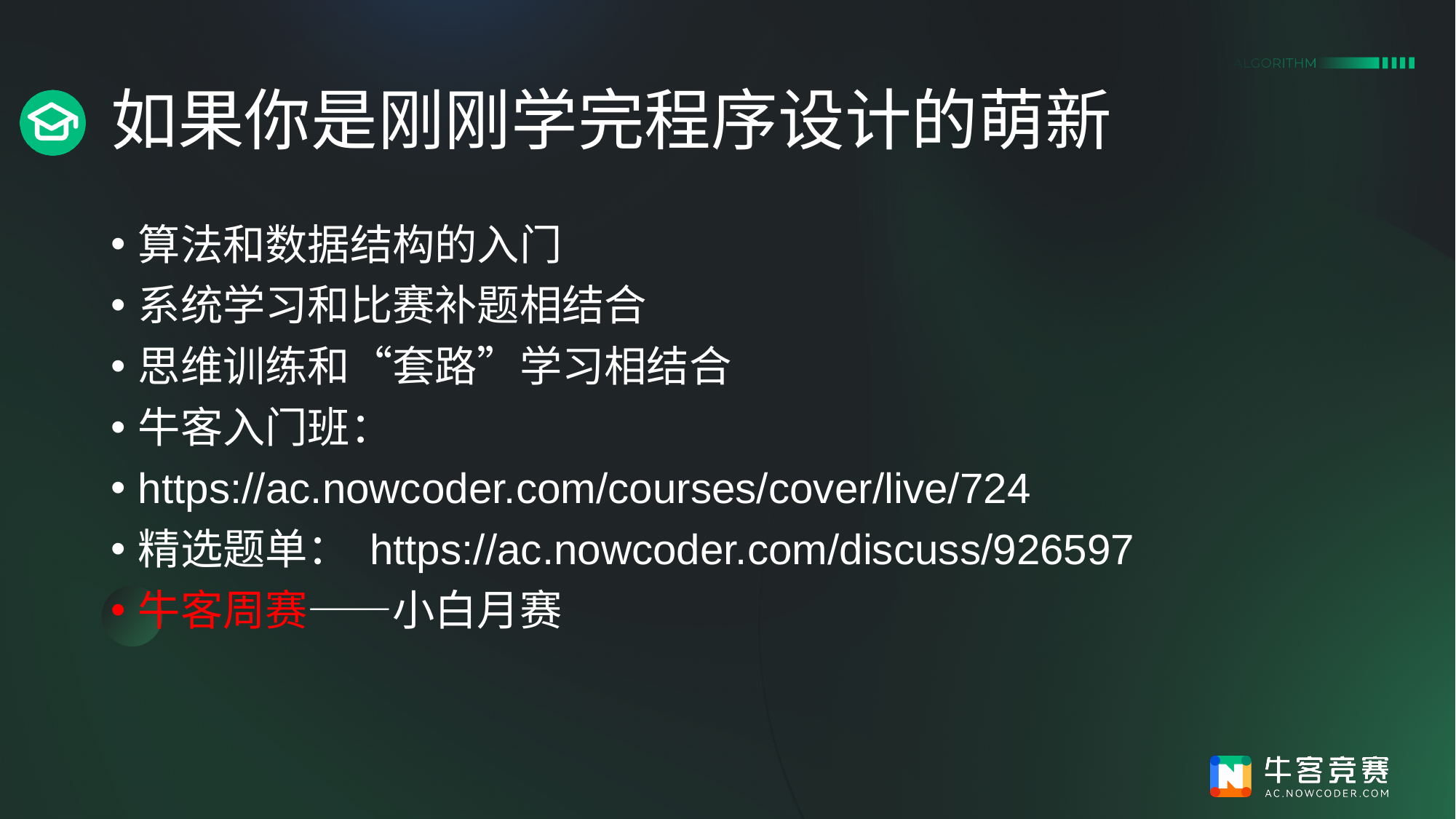

# 如果你是刚刚学完程序设计的萌新
算法和数据结构的入门
系统学习和比赛补题相结合
思维训练和“套路”学习相结合
牛客入门班：
https://ac.nowcoder.com/courses/cover/live/724
精选题单： https://ac.nowcoder.com/discuss/926597
牛客周赛——小白月赛